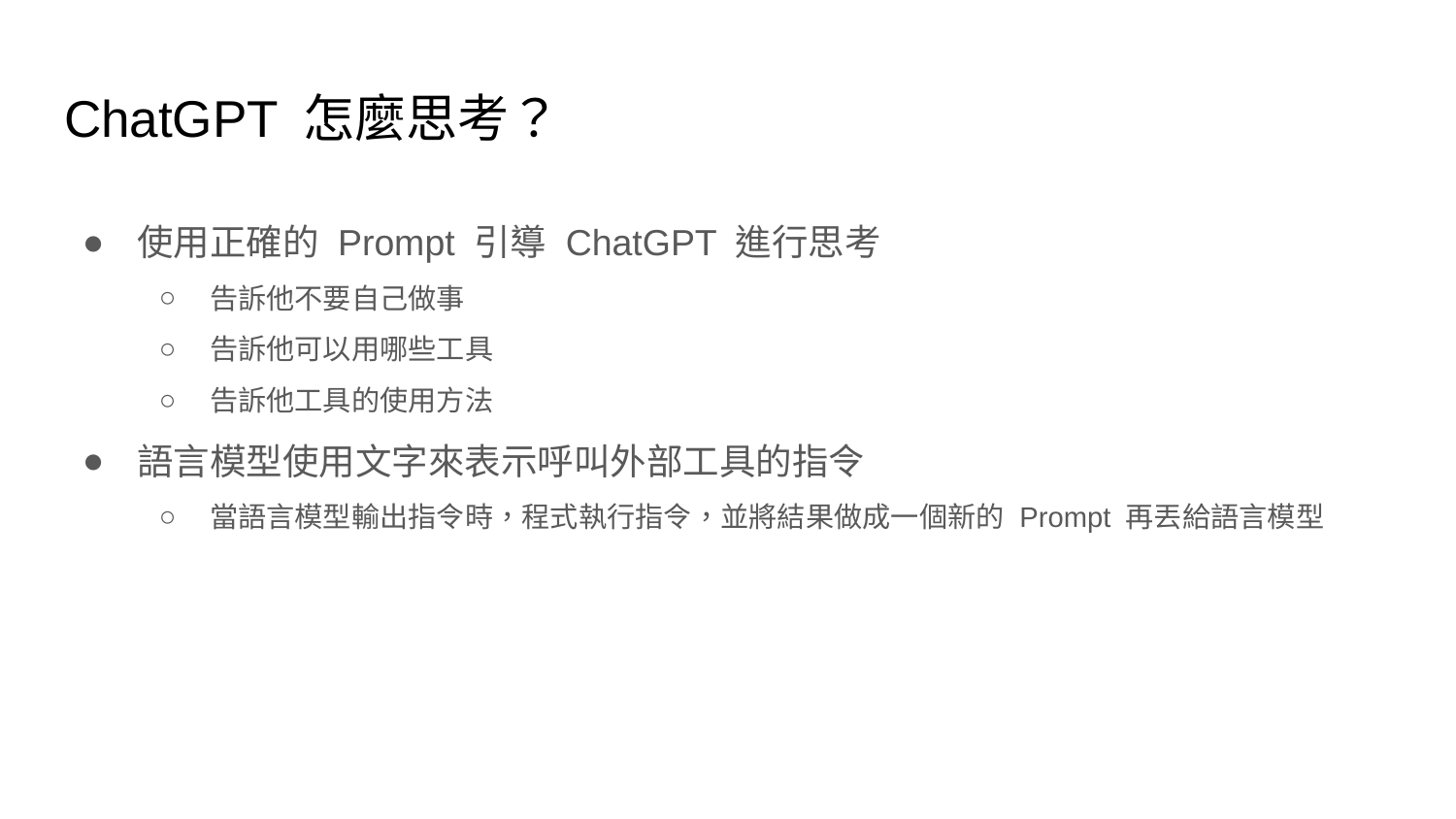

# ChatGPT 怎麼思考？
使用正確的 Prompt 引導 ChatGPT 進行思考
告訴他不要自己做事
告訴他可以用哪些工具
告訴他工具的使用方法
語言模型使用文字來表示呼叫外部工具的指令
當語言模型輸出指令時，程式執行指令，並將結果做成一個新的 Prompt 再丟給語言模型